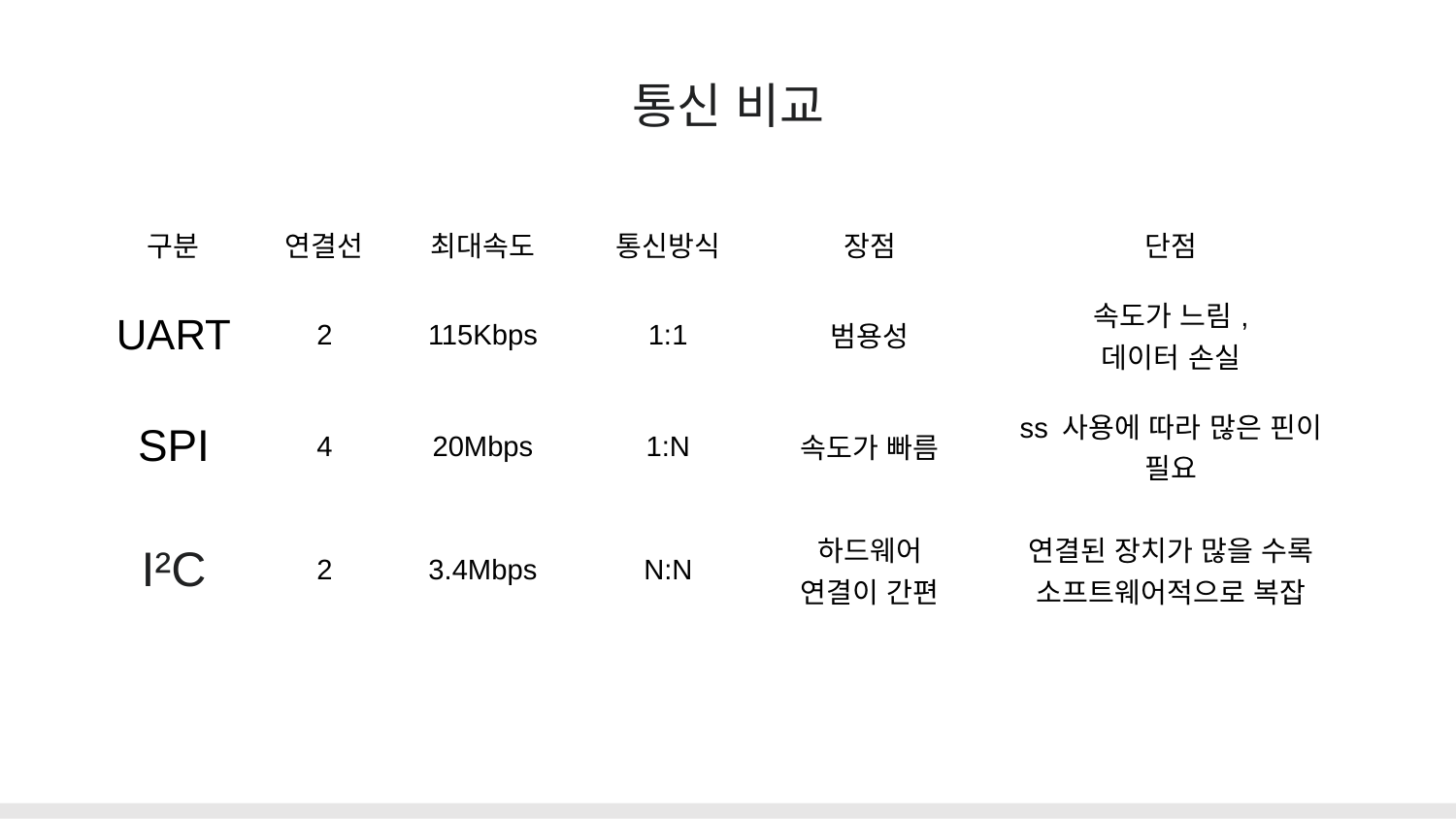

# 통신 비교
| 구분 | 연결선 | 최대속도 | 통신방식 | 장점 | 단점 |
| --- | --- | --- | --- | --- | --- |
| UART | 2 | 115Kbps | 1:1 | 범용성 | 속도가 느림, 데이터 손실 |
| SPI | 4 | 20Mbps | 1:N | 속도가 빠름 | ss 사용에 따라 많은 핀이 필요 |
| I²C | 2 | 3.4Mbps | N:N | 하드웨어 연결이 간편 | 연결된 장치가 많을 수록 소프트웨어적으로 복잡 |